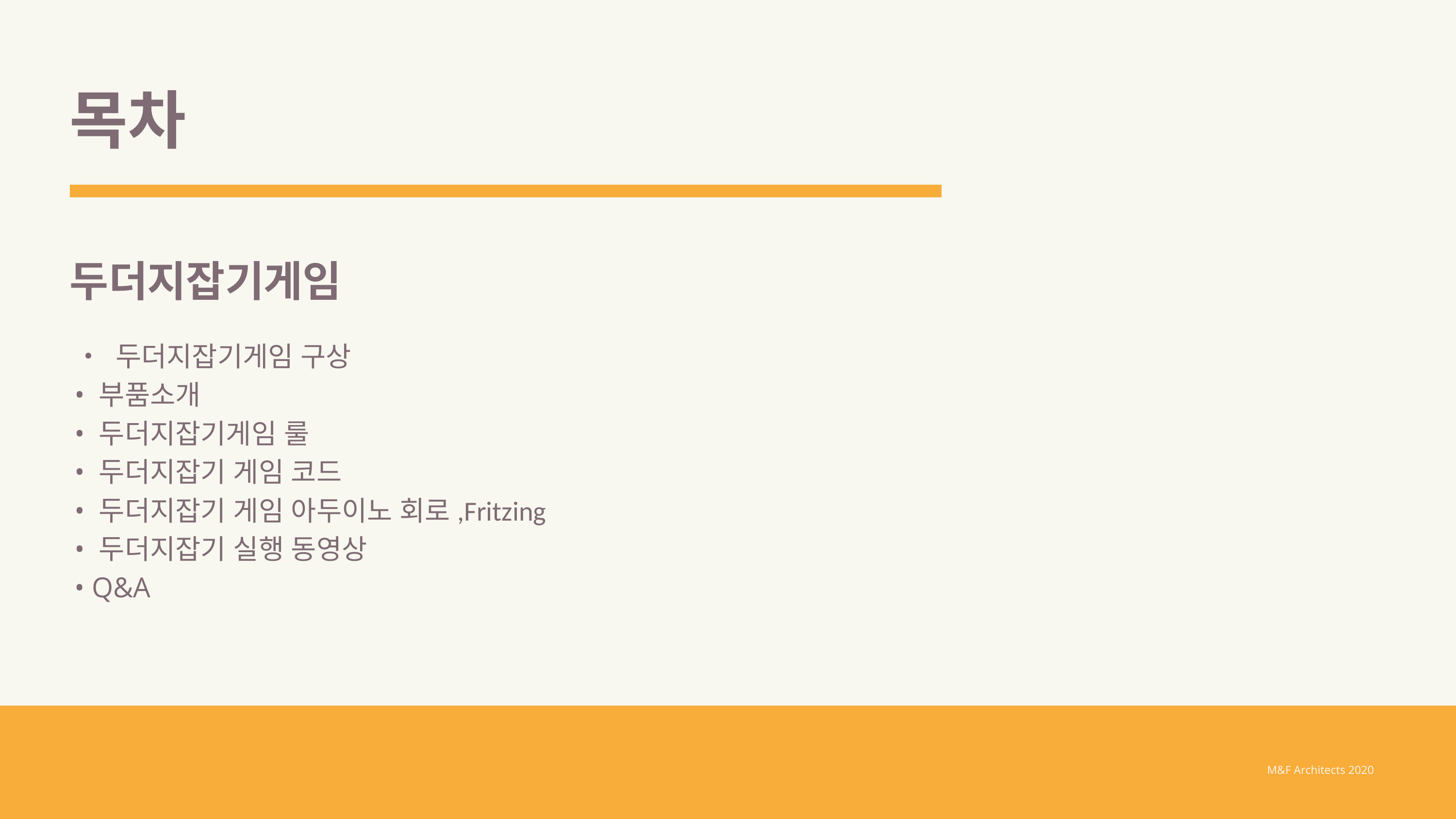

목차

두더지잡기게임
• 두더지잡기게임 구상
• 부품소개
• 두더지잡기게임 룰
• 두더지잡기 게임 코드
• 두더지잡기 게임 아두이노 회로,Fritzing
• 두더지잡기 실행 동영상
• Q&A

M&F Architects 2020